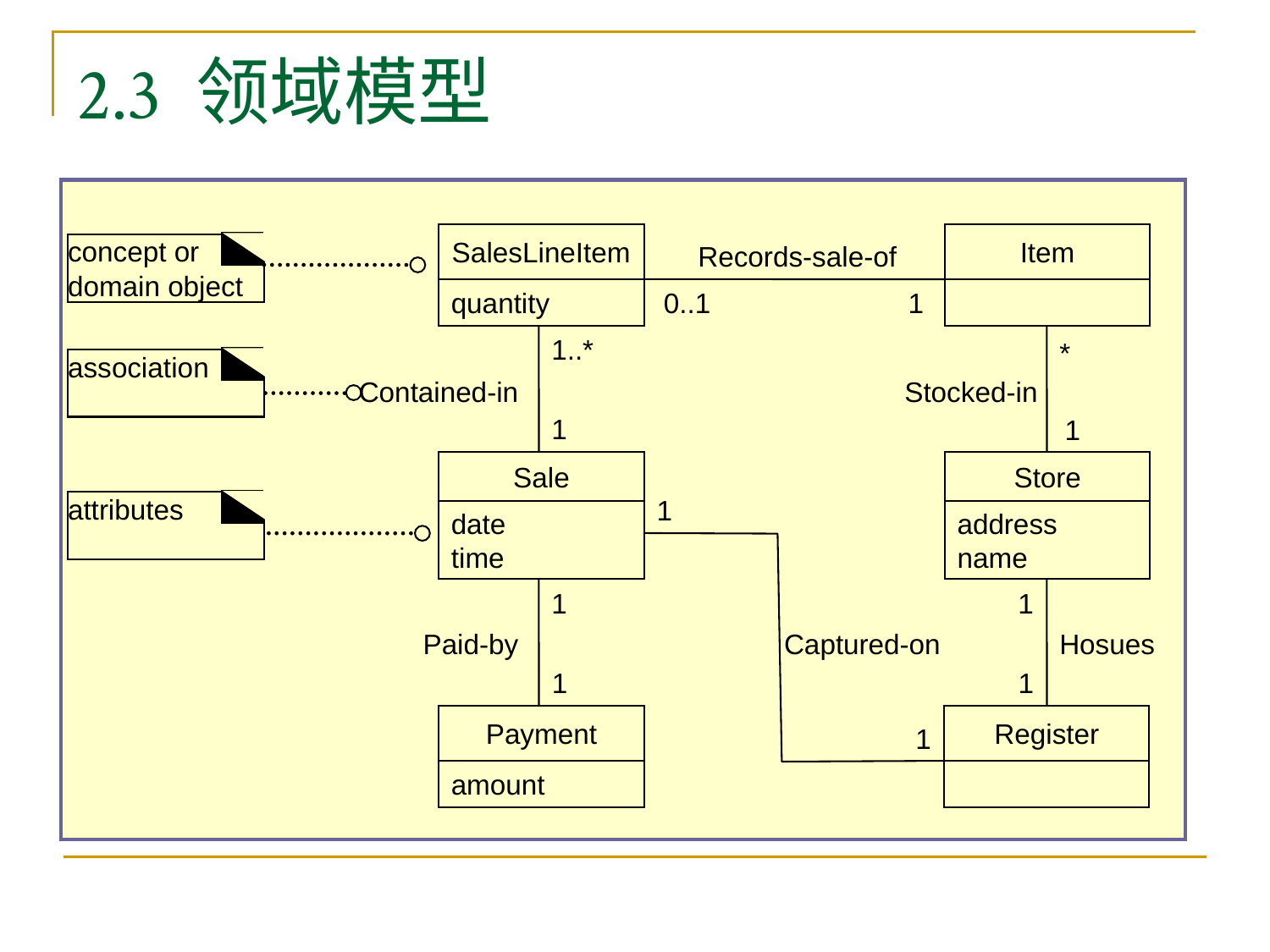

# 2.3 领域模型

SalesLineItem
quantity
Item

Records-sale-of
concept or
domain object

1

0..1

1..*

*
association

Contained-in
Stocked-in

1
1
Sale
date
time
Store
address
name
1
attributes

1
1

Paid-by
Captured-on
Hosues
1
1
Payment
amount
Register

1